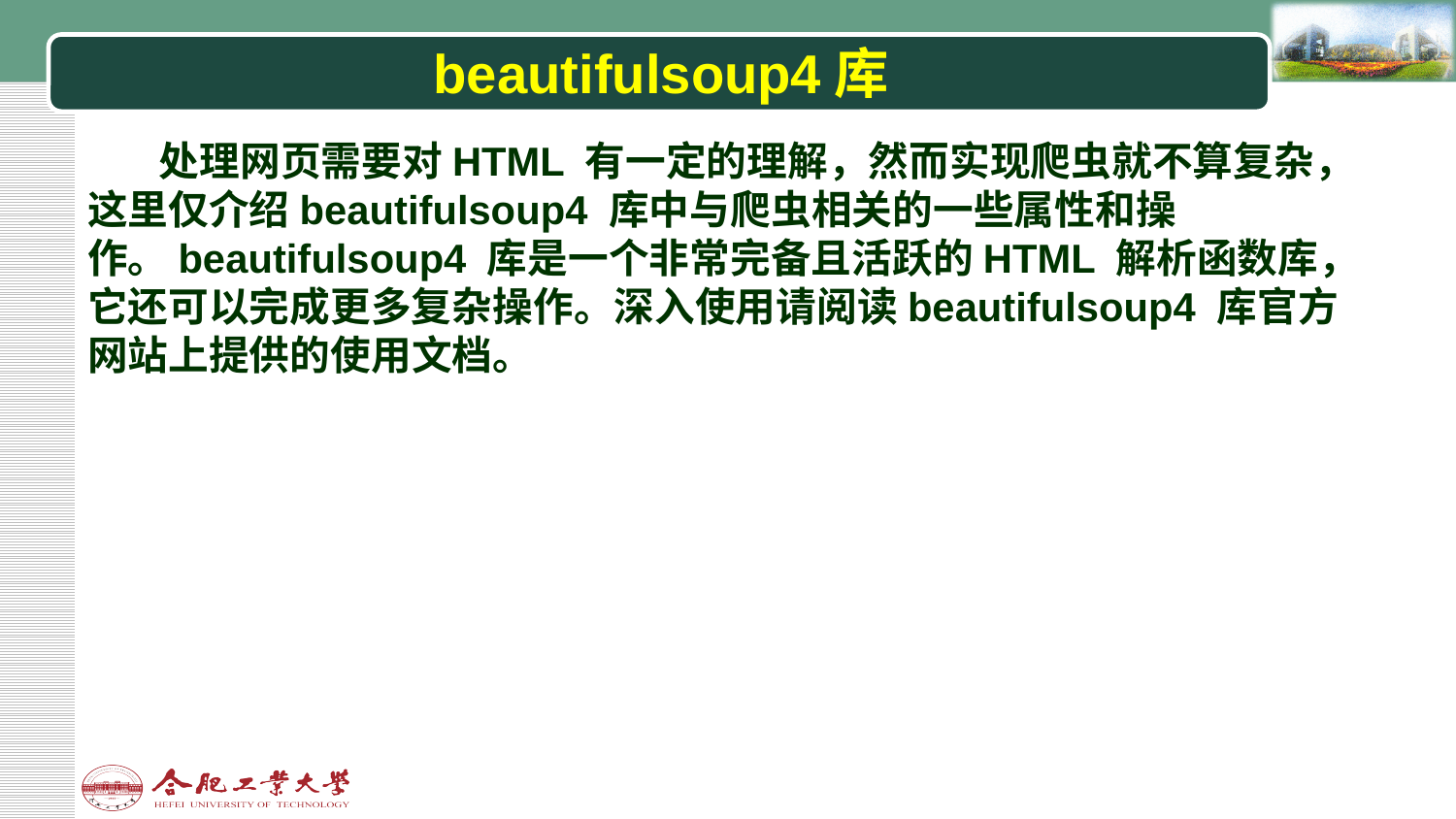

# beautifulsoup4库
处理网页需要对HTML 有一定的理解，然而实现爬虫就不算复杂，这里仅介绍beautifulsoup4 库中与爬虫相关的一些属性和操作。beautifulsoup4 库是一个非常完备且活跃的HTML 解析函数库，它还可以完成更多复杂操作。深入使用请阅读beautifulsoup4 库官方网站上提供的使用文档。